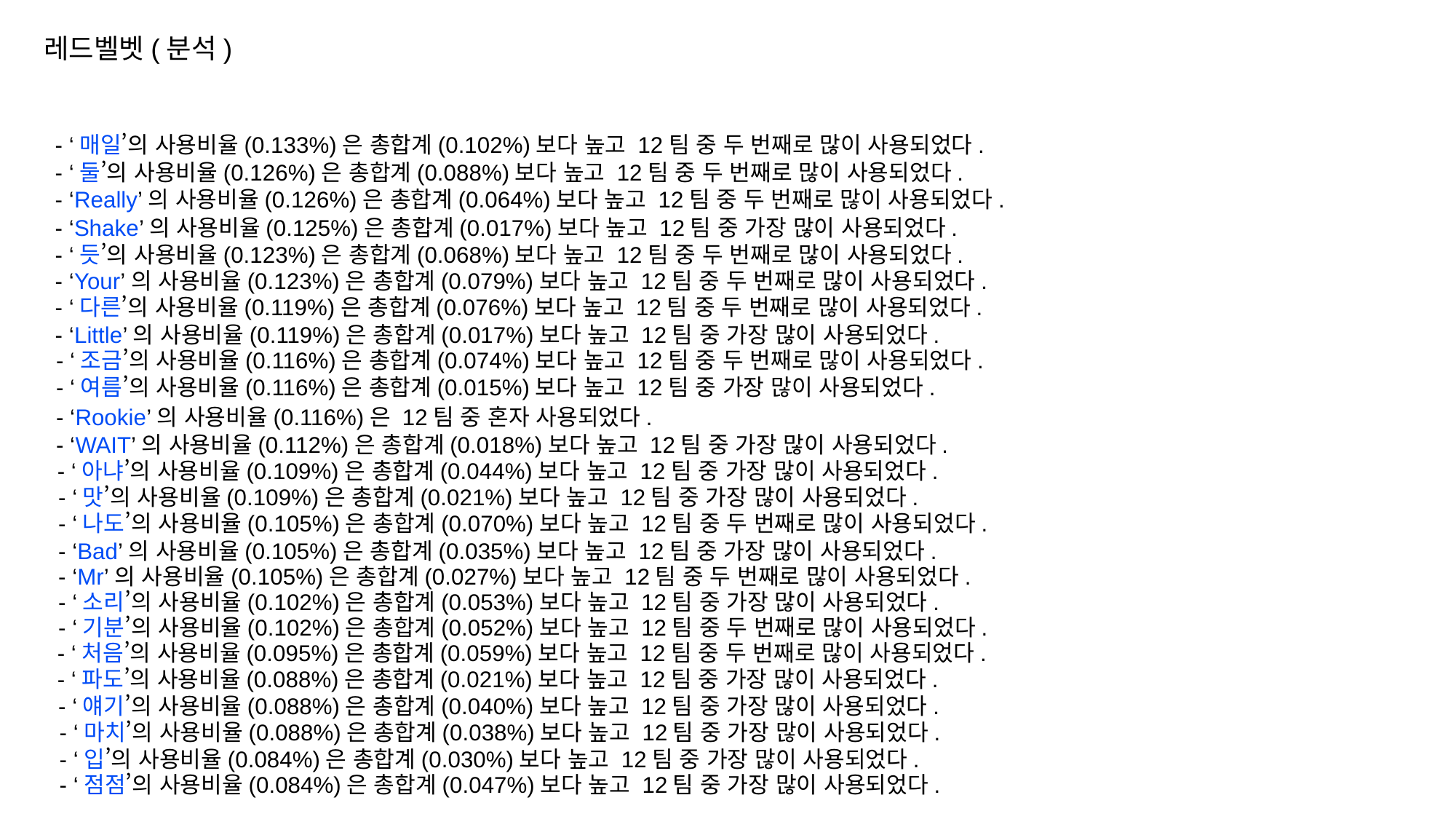

레드벨벳(분석)
- ‘매일’의 사용비율(0.133%)은 총합계(0.102%)보다 높고 12팀 중 두 번째로 많이 사용되었다.
- ‘둘’의 사용비율(0.126%)은 총합계(0.088%)보다 높고 12팀 중 두 번째로 많이 사용되었다.
- ‘Really’의 사용비율(0.126%)은 총합계(0.064%)보다 높고 12팀 중 두 번째로 많이 사용되었다.
- ‘Shake’의 사용비율(0.125%)은 총합계(0.017%)보다 높고 12팀 중 가장 많이 사용되었다.
- ‘듯’의 사용비율(0.123%)은 총합계(0.068%)보다 높고 12팀 중 두 번째로 많이 사용되었다.
- ‘Your’의 사용비율(0.123%)은 총합계(0.079%)보다 높고 12팀 중 두 번째로 많이 사용되었다.
- ‘다른’의 사용비율(0.119%)은 총합계(0.076%)보다 높고 12팀 중 두 번째로 많이 사용되었다.
- ‘Little’의 사용비율(0.119%)은 총합계(0.017%)보다 높고 12팀 중 가장 많이 사용되었다.
- ‘조금’의 사용비율(0.116%)은 총합계(0.074%)보다 높고 12팀 중 두 번째로 많이 사용되었다.
- ‘여름’의 사용비율(0.116%)은 총합계(0.015%)보다 높고 12팀 중 가장 많이 사용되었다.
- ‘Rookie’의 사용비율(0.116%)은 12팀 중 혼자 사용되었다.
- ‘WAIT’의 사용비율(0.112%)은 총합계(0.018%)보다 높고 12팀 중 가장 많이 사용되었다.
- ‘아냐’의 사용비율(0.109%)은 총합계(0.044%)보다 높고 12팀 중 가장 많이 사용되었다.
- ‘맛’의 사용비율(0.109%)은 총합계(0.021%)보다 높고 12팀 중 가장 많이 사용되었다.
- ‘나도’의 사용비율(0.105%)은 총합계(0.070%)보다 높고 12팀 중 두 번째로 많이 사용되었다.
- ‘Bad’의 사용비율(0.105%)은 총합계(0.035%)보다 높고 12팀 중 가장 많이 사용되었다.
- ‘Mr’의 사용비율(0.105%)은 총합계(0.027%)보다 높고 12팀 중 두 번째로 많이 사용되었다.
- ‘소리’의 사용비율(0.102%)은 총합계(0.053%)보다 높고 12팀 중 가장 많이 사용되었다.
- ‘기분’의 사용비율(0.102%)은 총합계(0.052%)보다 높고 12팀 중 두 번째로 많이 사용되었다.
- ‘처음’의 사용비율(0.095%)은 총합계(0.059%)보다 높고 12팀 중 두 번째로 많이 사용되었다.
- ‘파도’의 사용비율(0.088%)은 총합계(0.021%)보다 높고 12팀 중 가장 많이 사용되었다.
- ‘얘기’의 사용비율(0.088%)은 총합계(0.040%)보다 높고 12팀 중 가장 많이 사용되었다.
- ‘마치’의 사용비율(0.088%)은 총합계(0.038%)보다 높고 12팀 중 가장 많이 사용되었다.
- ‘입’의 사용비율(0.084%)은 총합계(0.030%)보다 높고 12팀 중 가장 많이 사용되었다.
- ‘점점’의 사용비율(0.084%)은 총합계(0.047%)보다 높고 12팀 중 가장 많이 사용되었다.